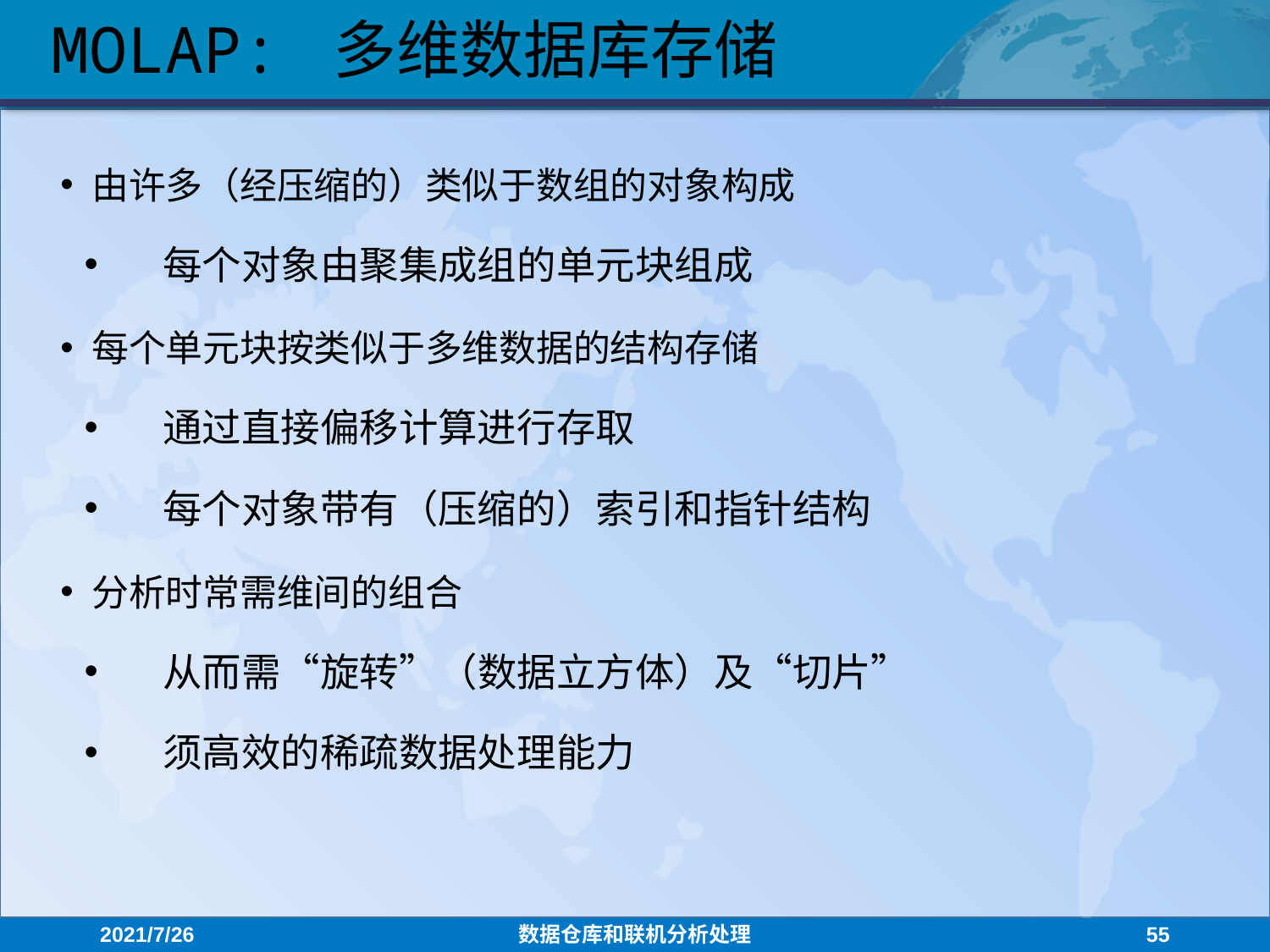

MOLAP: 多维数据库存储
由许多（经压缩的）类似于数组的对象构成
每个对象由聚集成组的单元块组成
每个单元块按类似于多维数据的结构存储
通过直接偏移计算进行存取
每个对象带有（压缩的）索引和指针结构
分析时常需维间的组合
从而需“旋转”（数据立方体）及“切片”
须高效的稀疏数据处理能力

2021/7/26
数据仓库和联机分析处理
55